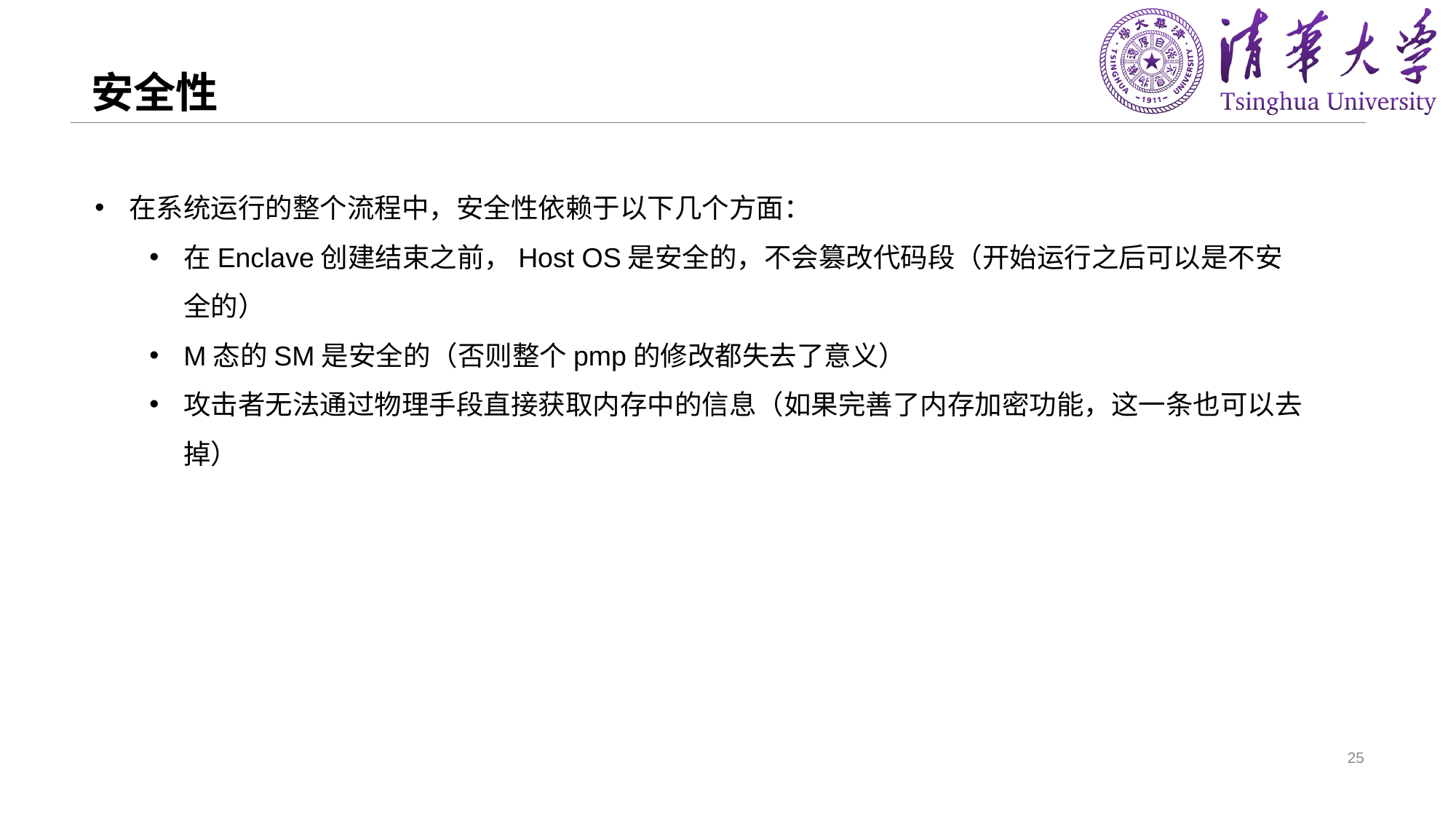

# 安全性
在系统运行的整个流程中，安全性依赖于以下几个方面：
在Enclave创建结束之前，Host OS是安全的，不会篡改代码段（开始运行之后可以是不安全的）
M态的SM是安全的（否则整个pmp的修改都失去了意义）
攻击者无法通过物理手段直接获取内存中的信息（如果完善了内存加密功能，这一条也可以去掉）
25